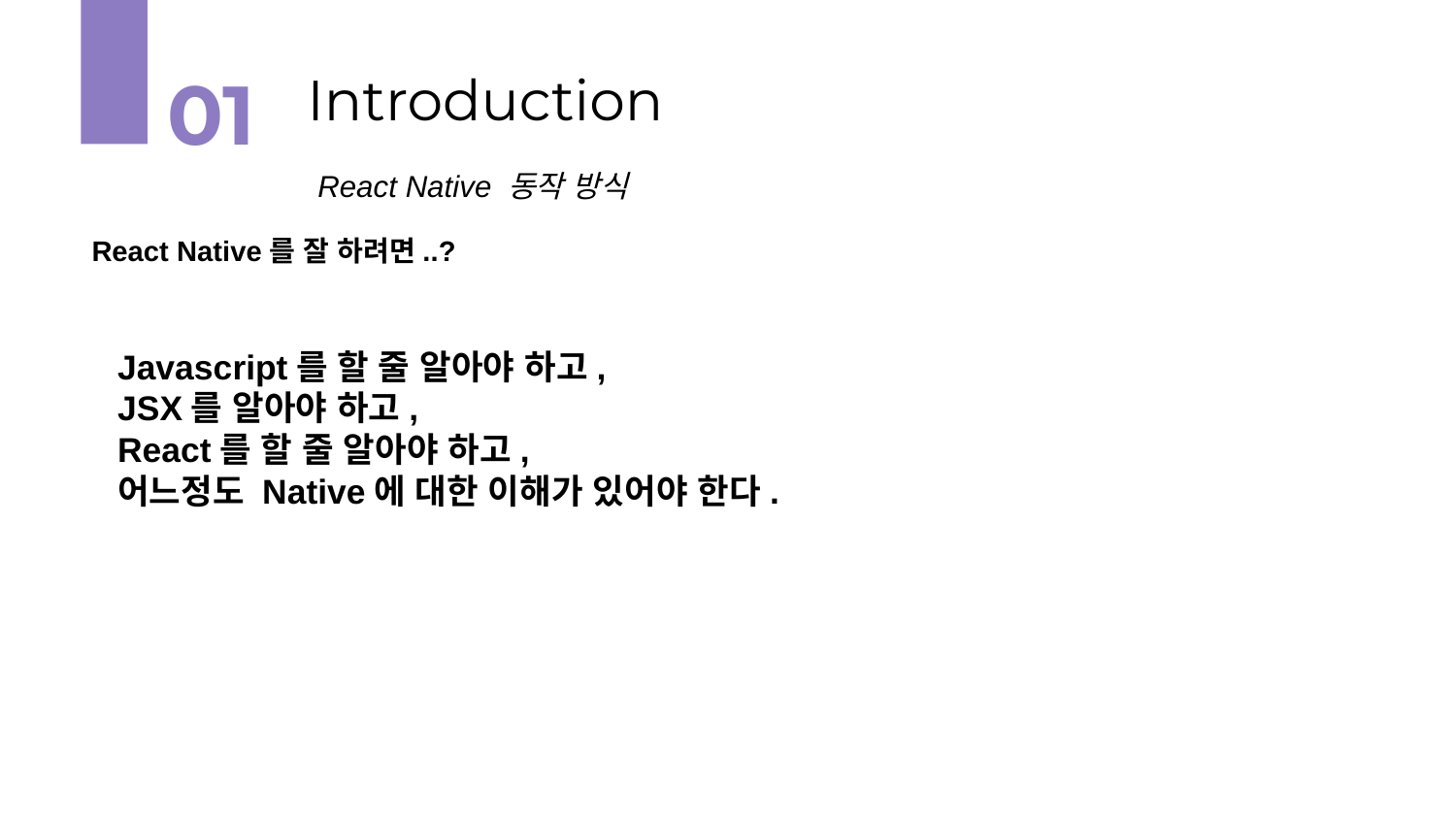

Introduction
01
React Native 동작 방식
React Native를 잘 하려면..?
Javascript를 할 줄 알아야 하고,
JSX를 알아야 하고,
React를 할 줄 알아야 하고,
어느정도 Native에 대한 이해가 있어야 한다.